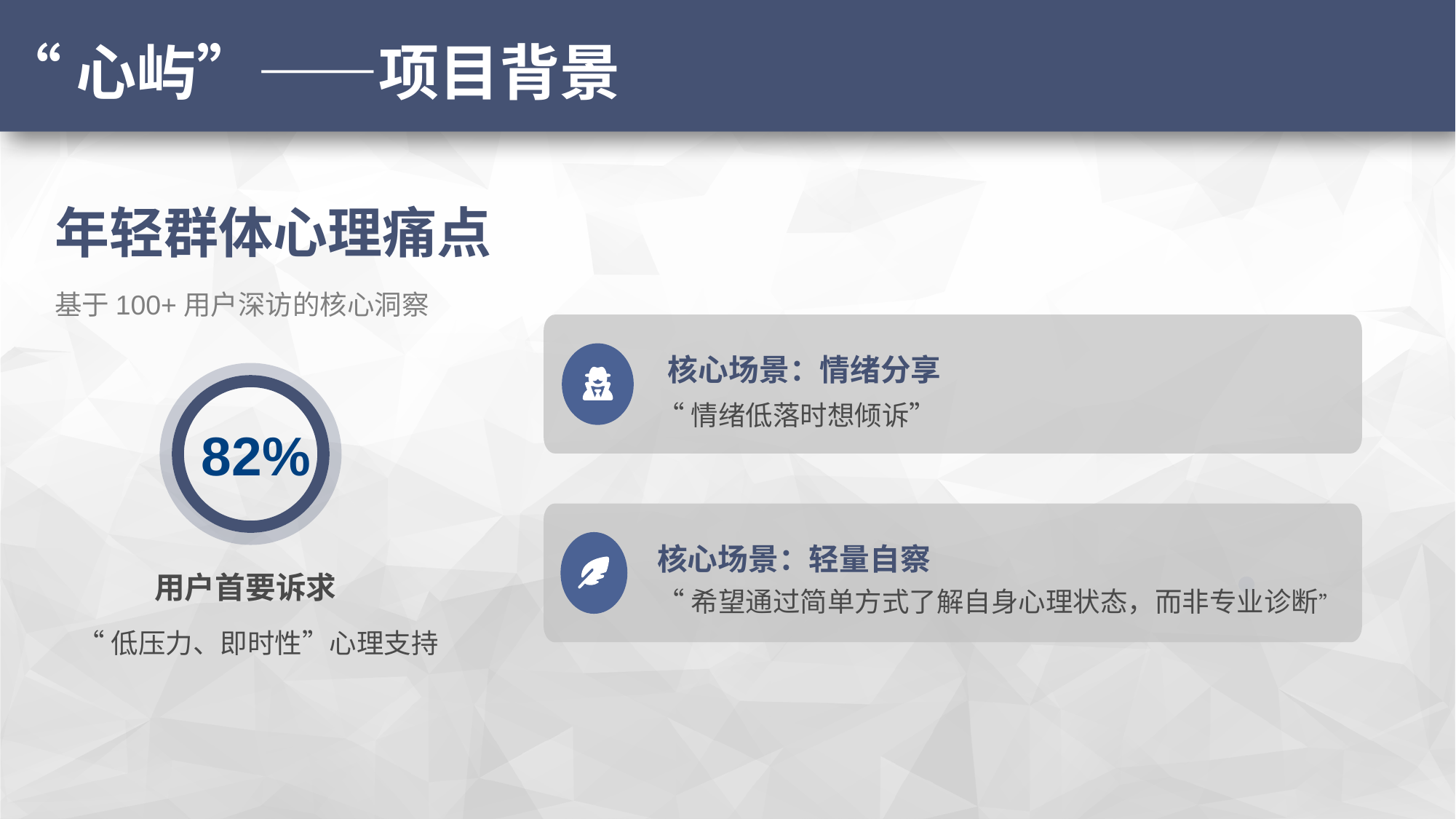

“心屿”——项目背景
年轻群体心理痛点
基于100+用户深访的核心洞察

82%
用户首要诉求
“低压力、即时性”心理支持

核心场景：情绪分享

“情绪低落时想倾诉”

核心场景：轻量自察

“希望通过简单方式了解自身心理状态，而非专业诊断”